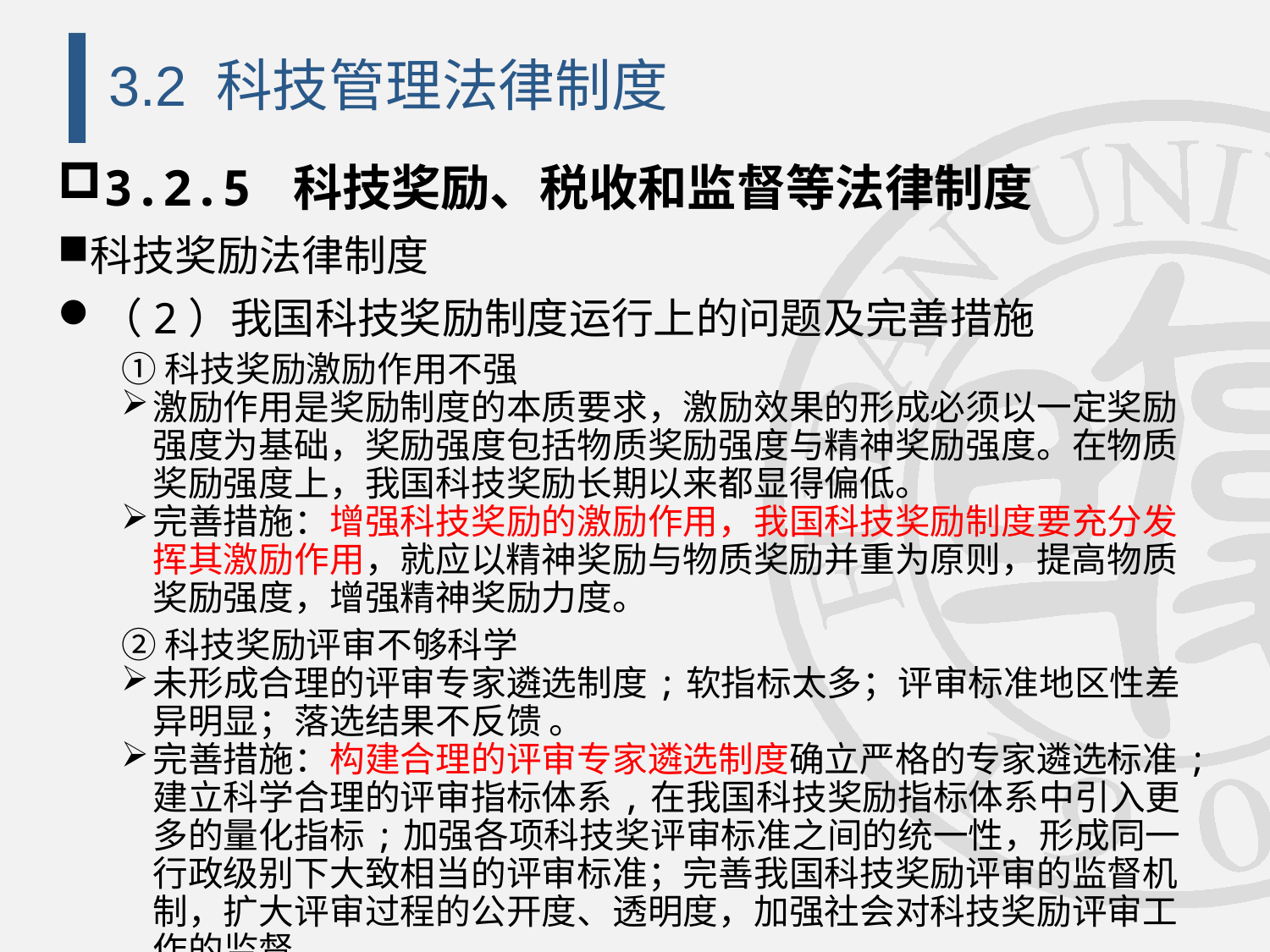

# 3.2 科技管理法律制度
3.2.5 科技奖励、税收和监督等法律制度
科技奖励法律制度
（2）我国科技奖励制度运行上的问题及完善措施
①科技奖励激励作用不强
激励作用是奖励制度的本质要求，激励效果的形成必须以一定奖励强度为基础，奖励强度包括物质奖励强度与精神奖励强度。在物质奖励强度上，我国科技奖励长期以来都显得偏低。
完善措施：增强科技奖励的激励作用，我国科技奖励制度要充分发挥其激励作用，就应以精神奖励与物质奖励并重为原则，提高物质奖励强度，增强精神奖励力度。
②科技奖励评审不够科学
未形成合理的评审专家遴选制度;软指标太多；评审标准地区性差异明显；落选结果不反馈 。
完善措施：构建合理的评审专家遴选制度确立严格的专家遴选标准;建立科学合理的评审指标体系,在我国科技奖励指标体系中引入更多的量化指标;加强各项科技奖评审标准之间的统一性，形成同一行政级别下大致相当的评审标准；完善我国科技奖励评审的监督机制，扩大评审过程的公开度、透明度，加强社会对科技奖励评审工作的监督。